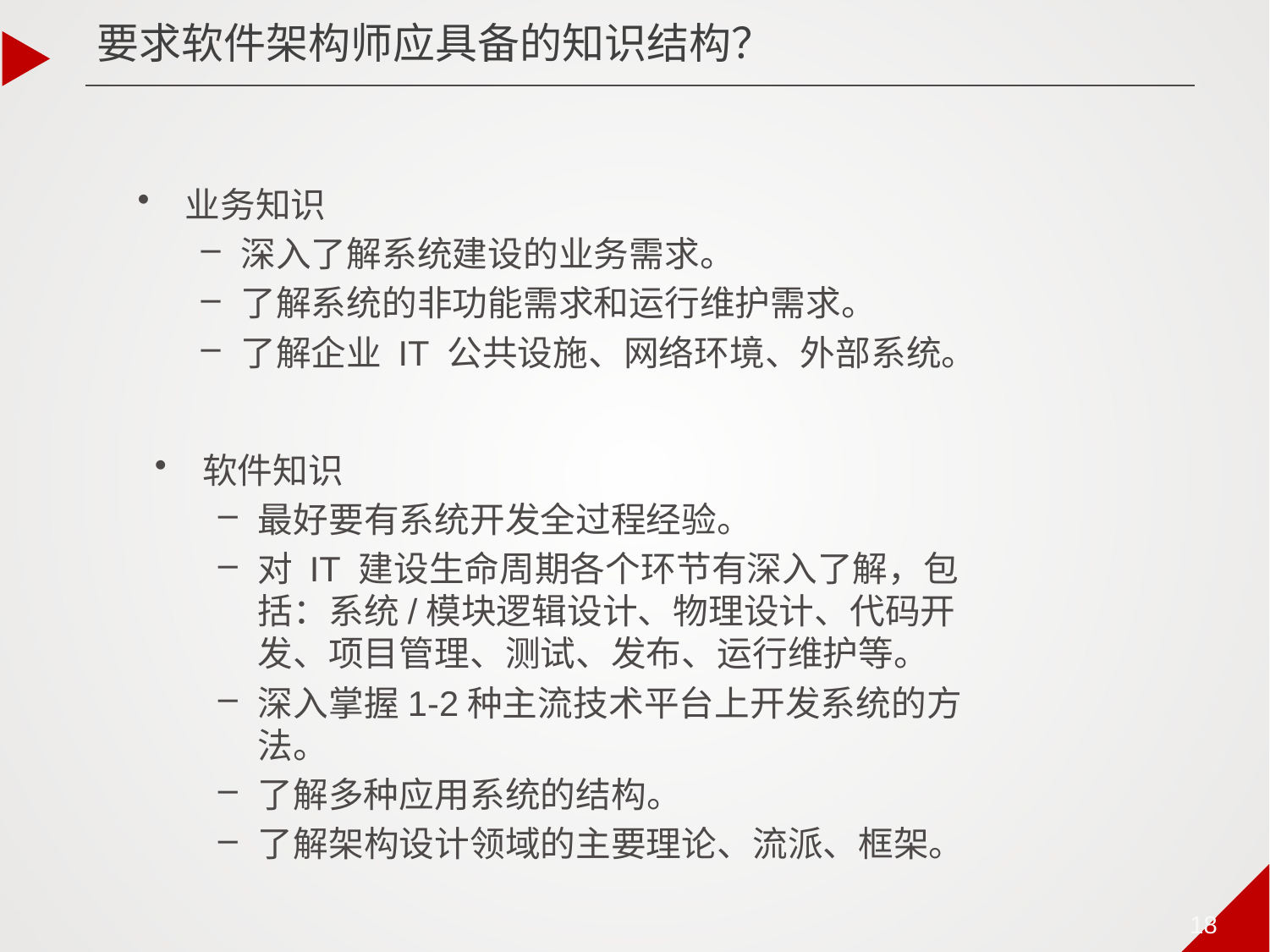

要求软件架构师应具备的知识结构？

业务知识
深入了解系统建设的业务需求。
了解系统的非功能需求和运行维护需求。
了解企业 IT 公共设施、网络环境、外部系统。

软件知识
最好要有系统开发全过程经验。
对 IT 建设生命周期各个环节有深入了解，包括：系统/模块逻辑设计、物理设计、代码开发、项目管理、测试、发布、运行维护等。
深入掌握1-2种主流技术平台上开发系统的方法。
了解多种应用系统的结构。
了解架构设计领域的主要理论、流派、框架。